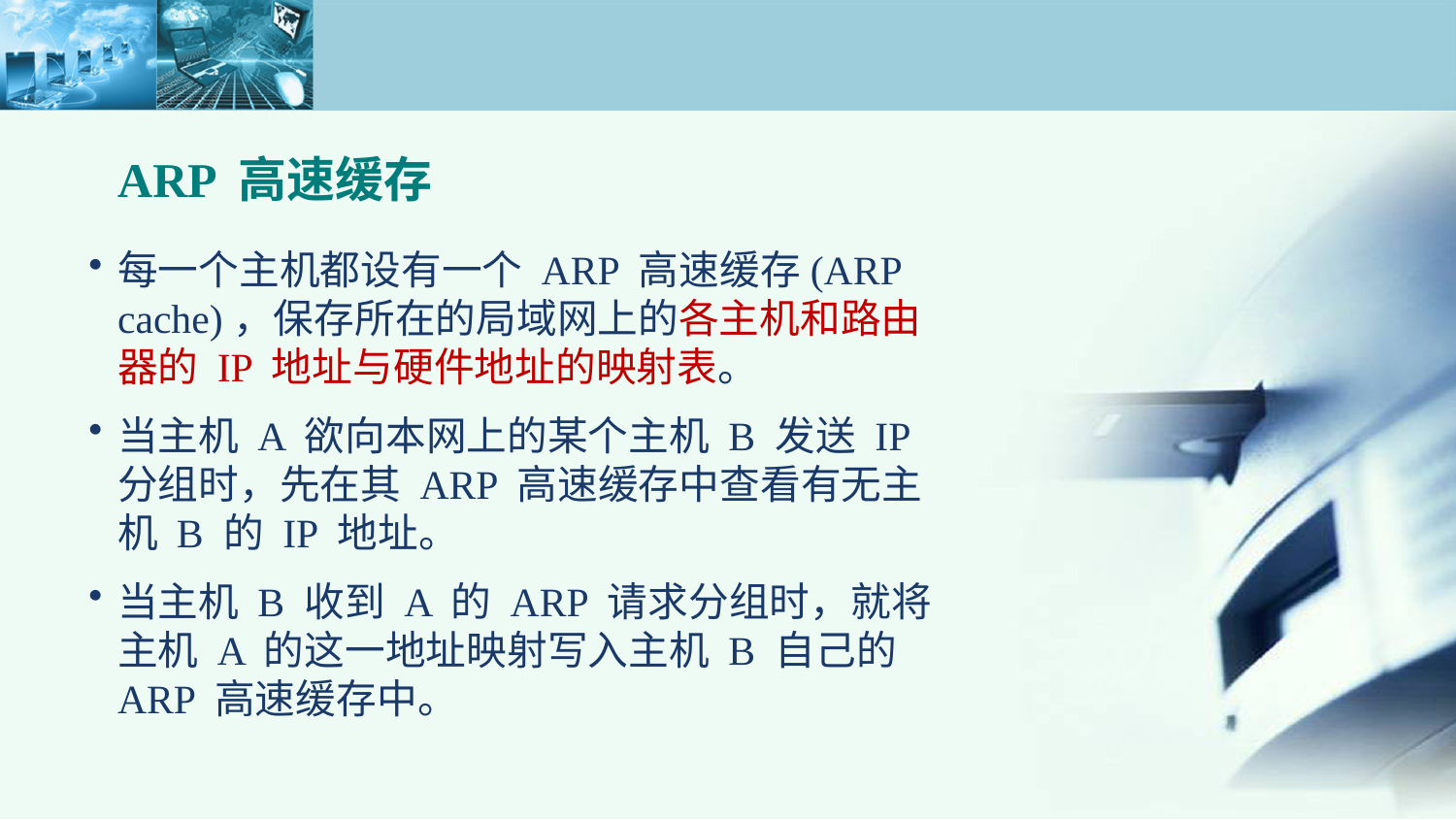

ARP 高速缓存
每一个主机都设有一个 ARP 高速缓存(ARP cache)，保存所在的局域网上的各主机和路由器的 IP 地址与硬件地址的映射表。
当主机 A 欲向本网上的某个主机 B 发送 IP 分组时，先在其 ARP 高速缓存中查看有无主机 B 的 IP 地址。
当主机 B 收到 A 的 ARP 请求分组时，就将主机 A 的这一地址映射写入主机 B 自己的 ARP 高速缓存中。